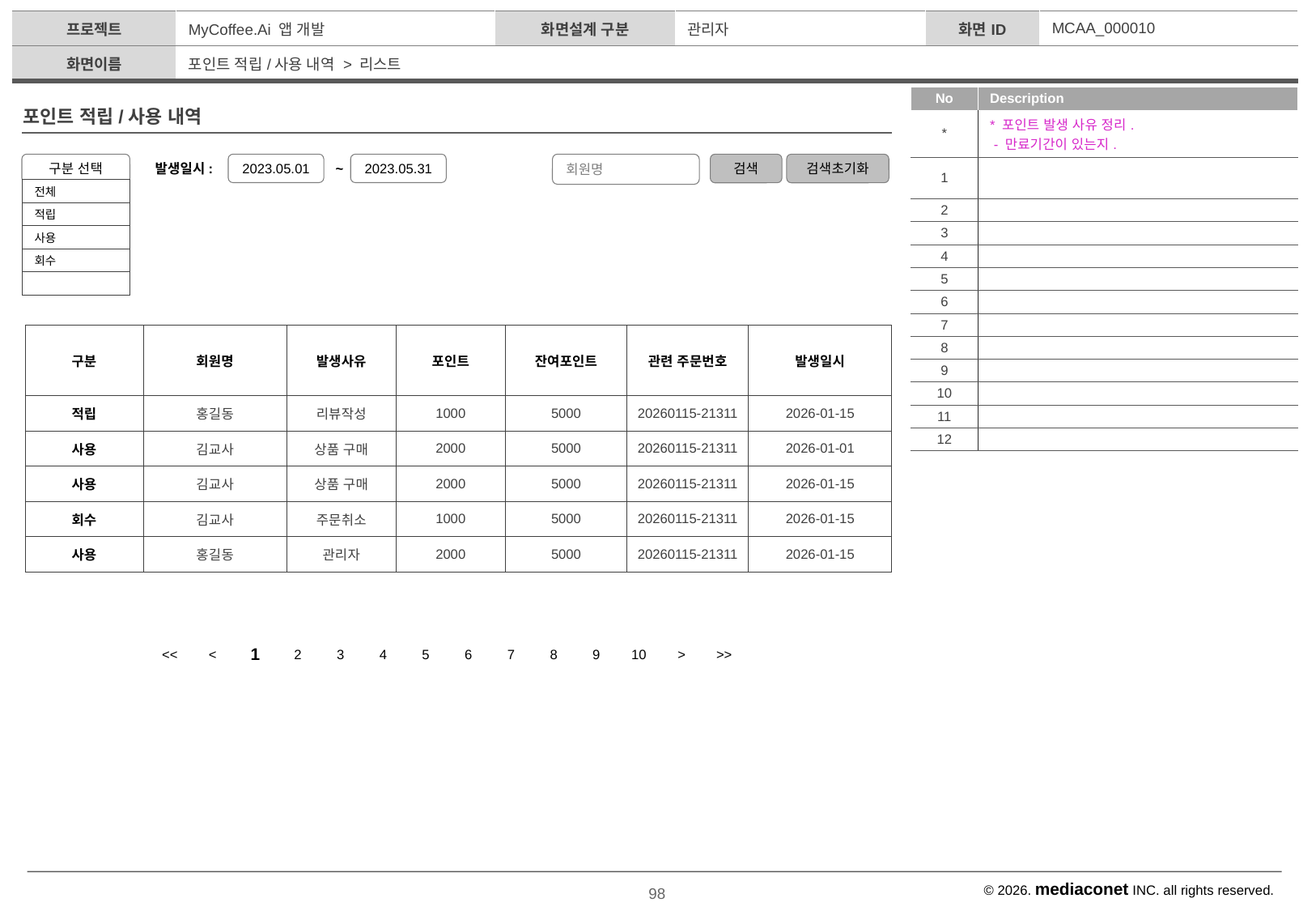

| 프로젝트 | MyCoffee.Ai 앱 개발 | 화면설계 구분 | 관리자 | 화면ID | MCAA\_000010 |
| --- | --- | --- | --- | --- | --- |
| 화면이름 | 포인트 적립/사용 내역 > 리스트 |  |  |  |  |
| No | Description |
| --- | --- |
| \* | \* 포인트 발생 사유 정리. - 만료기간이 있는지. |
| 1 |  |
| 2 |  |
| 3 |  |
| 4 |  |
| 5 |  |
| 6 |  |
| 7 |  |
| 8 |  |
| 9 |  |
| 10 |  |
| 11 |  |
| 12 |  |
포인트 적립/사용 내역
구분 선택
발생일시:
2023.05.01
~
2023.05.31
회원명
검색
검색초기화
| 전체 |
| --- |
| 적립 |
| 사용 |
| 회수 |
|  |
| 구분 | 회원명 | 발생사유 | 포인트 | 잔여포인트 | 관련 주문번호 | 발생일시 |
| --- | --- | --- | --- | --- | --- | --- |
| 적립 | 홍길동 | 리뷰작성 | 1000 | 5000 | 20260115-21311 | 2026-01-15 |
| 사용 | 김교사 | 상품 구매 | 2000 | 5000 | 20260115-21311 | 2026-01-01 |
| 사용 | 김교사 | 상품 구매 | 2000 | 5000 | 20260115-21311 | 2026-01-15 |
| 회수 | 김교사 | 주문취소 | 1000 | 5000 | 20260115-21311 | 2026-01-15 |
| 사용 | 홍길동 | 관리자 | 2000 | 5000 | 20260115-21311 | 2026-01-15 |
| << | < | 1 | 2 | 3 | 4 | 5 | 6 | 7 | 8 | 9 | 10 | > | >> |
| --- | --- | --- | --- | --- | --- | --- | --- | --- | --- | --- | --- | --- | --- |